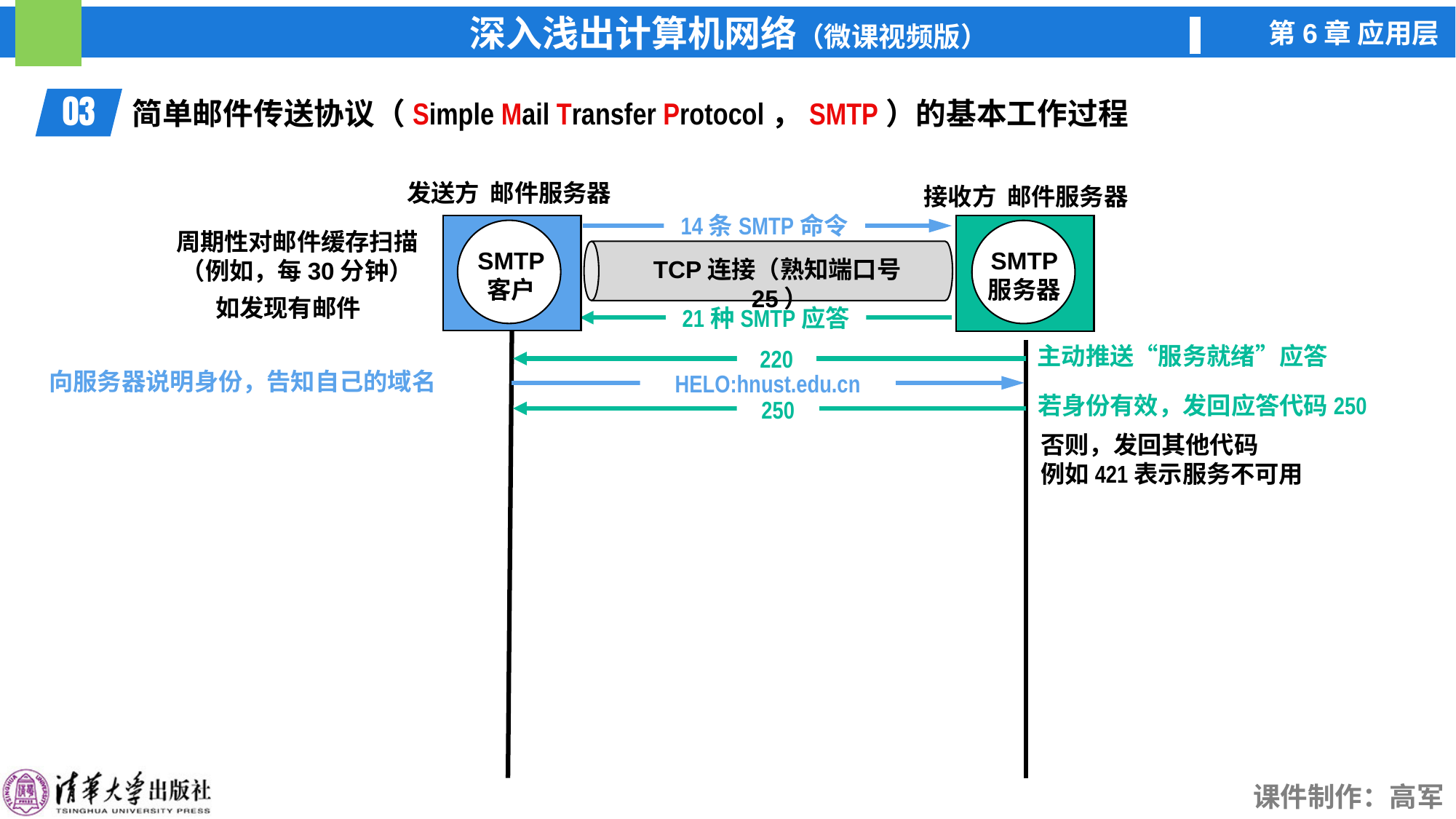

03
简单邮件传送协议（Simple Mail Transfer Protocol，SMTP）的基本工作过程
发送方  邮件服务器
接收方  邮件服务器

SMTP
客户

SMTP
服务器
14条SMTP命令
周期性对邮件缓存扫描
（例如，每30分钟）

TCP连接（熟知端口号25）
如发现有邮件
21种SMTP应答
主动推送“服务就绪”应答
220
向服务器说明身份，告知自己的域名
HELO:hnust.edu.cn
若身份有效，发回应答代码250
250
否则，发回其他代码
例如421表示服务不可用